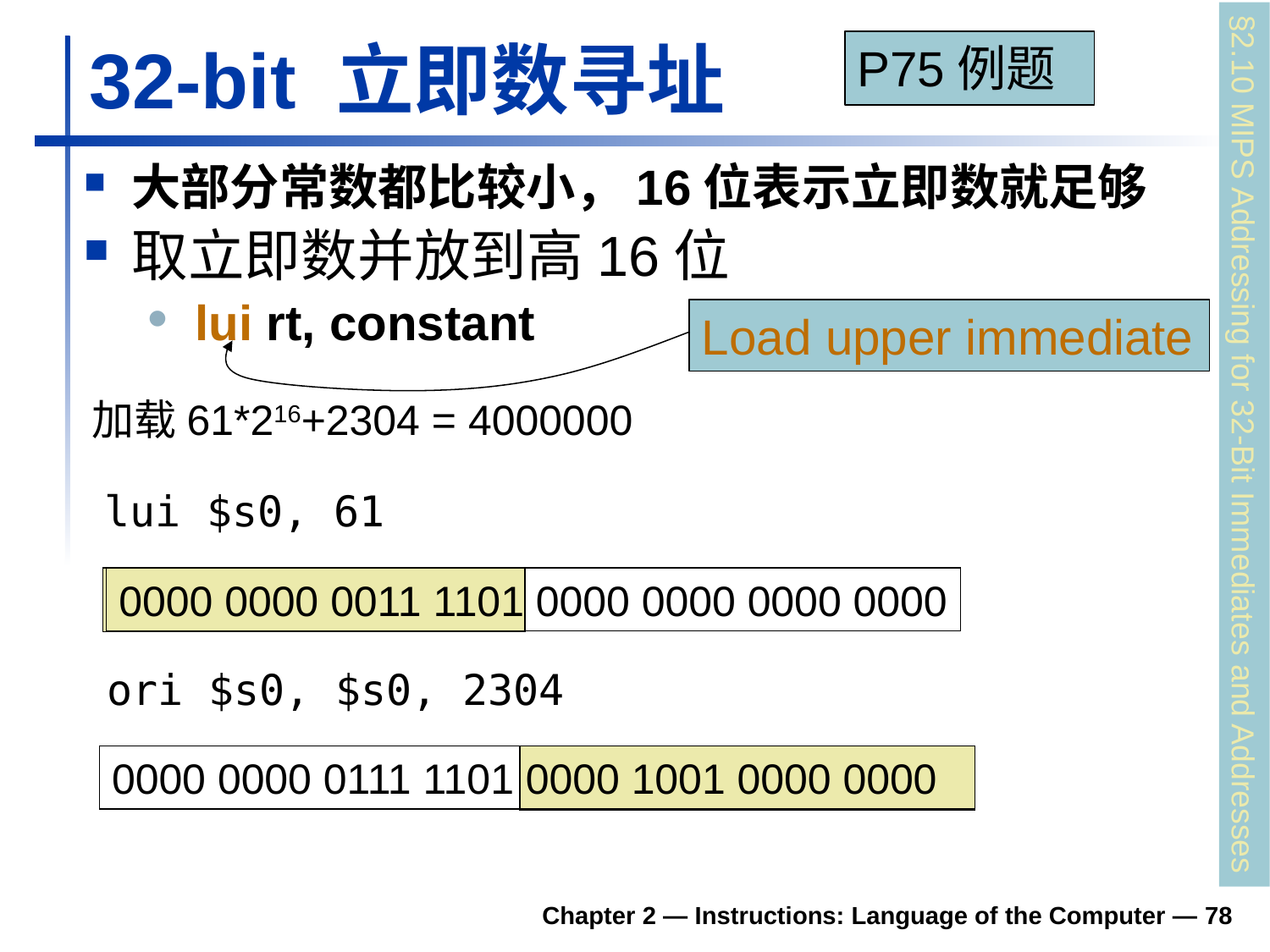

# 32-bit 立即数寻址
P75例题
大部分常数都比较小，16位表示立即数就足够
取立即数并放到高16位
lui rt, constant
Load upper immediate

加载61*216+2304 = 4000000
§2.10 MIPS Addressing for 32-Bit Immediates and Addresses
lui $s0, 61
0000 0000 0011 1101 0000 0000 0000 0000

ori $s0, $s0, 2304
0000 0000 0111 1101 0000 1001 0000 0000

Chapter 2 — Instructions: Language of the Computer — 78